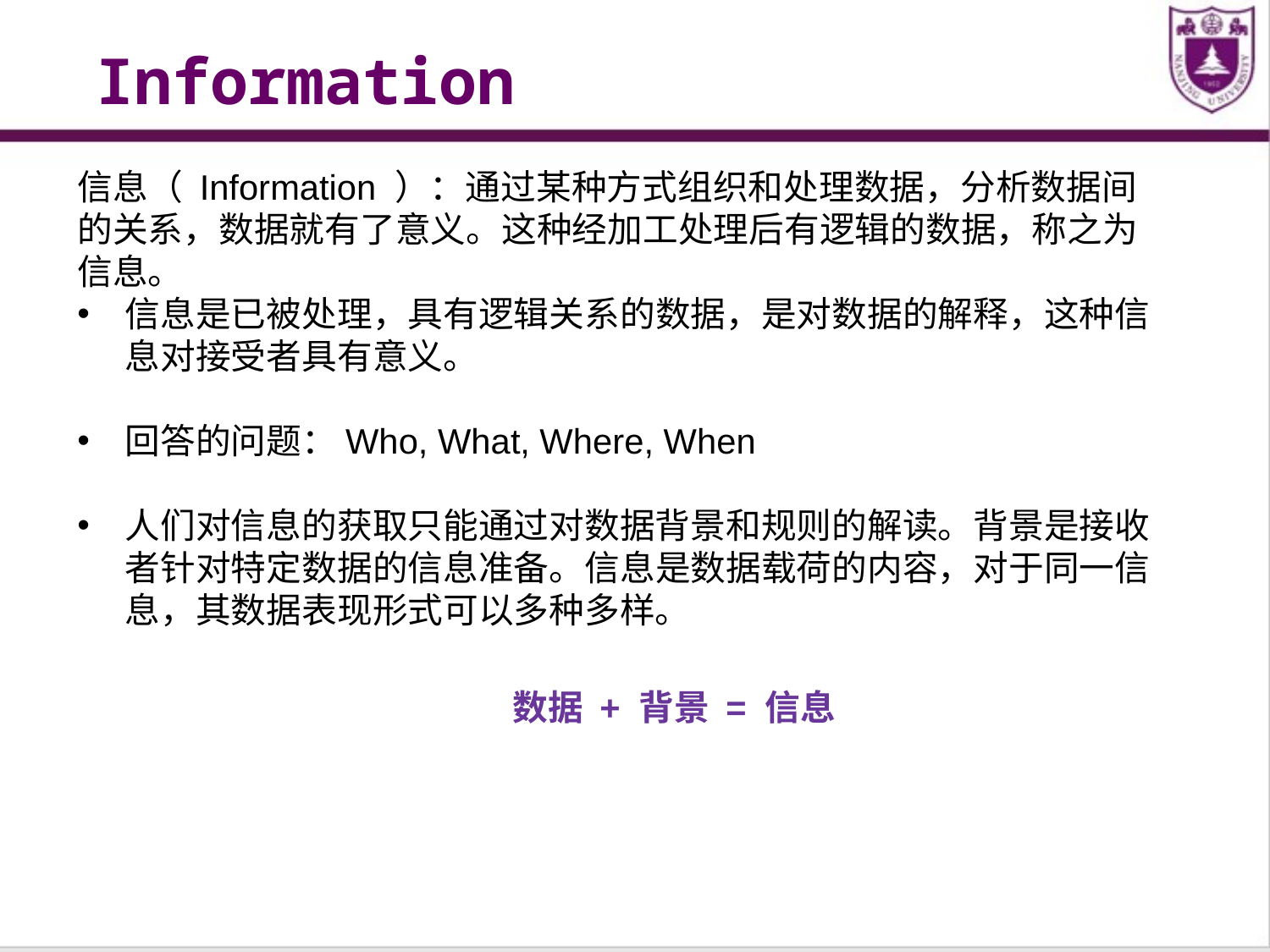

Information
信息（ Information ）：通过某种方式组织和处理数据，分析数据间的关系，数据就有了意义。这种经加工处理后有逻辑的数据，称之为信息。
信息是已被处理，具有逻辑关系的数据，是对数据的解释，这种信息对接受者具有意义。

回答的问题：Who, What, Where, When

人们对信息的获取只能通过对数据背景和规则的解读。背景是接收者针对特定数据的信息准备。信息是数据载荷的内容，对于同一信息，其数据表现形式可以多种多样。

              数据 + 背景 = 信息